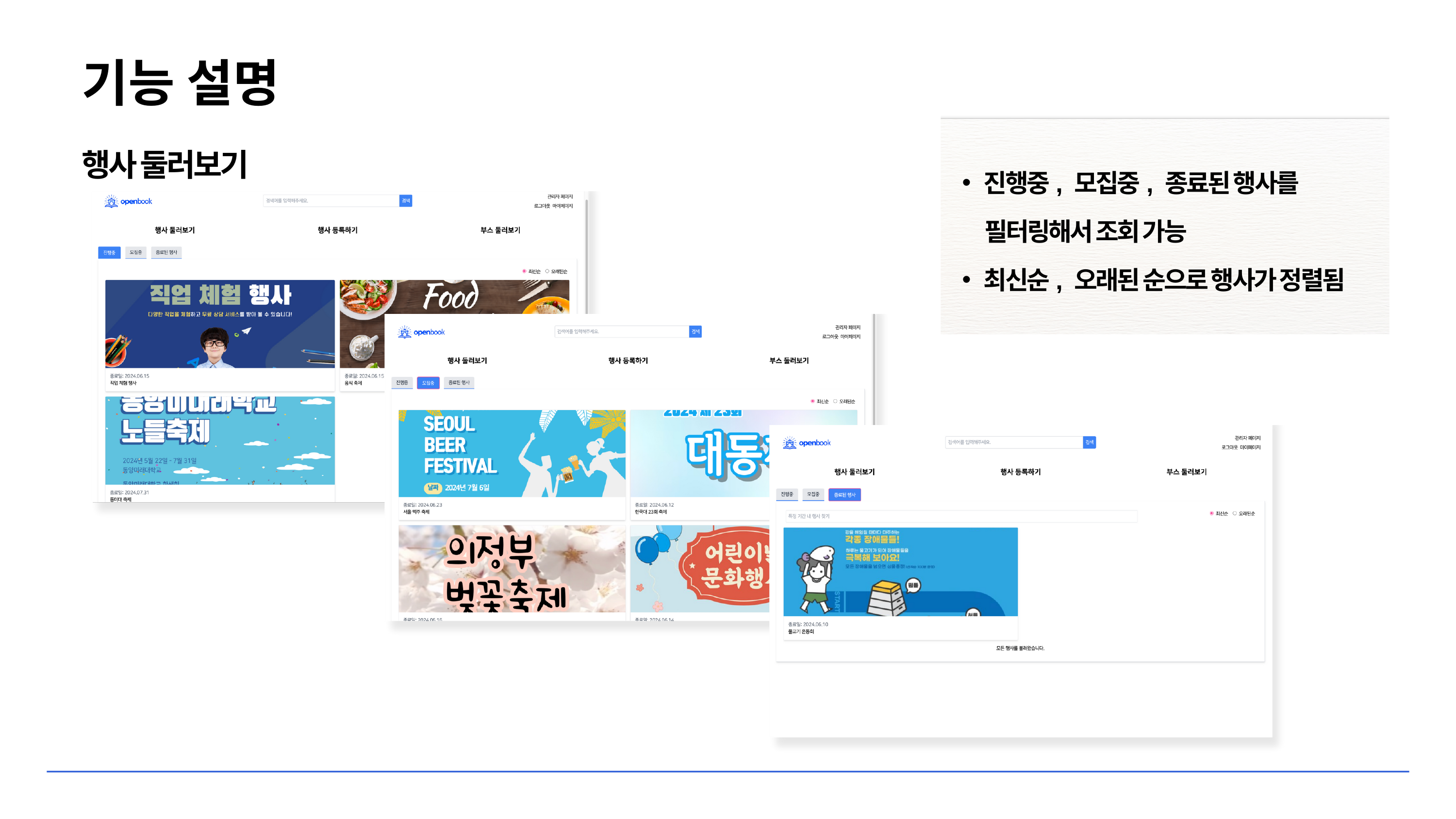

기능 설명
행사 둘러보기
진행중, 모집중, 종료된 행사를
         필터링해서 조회 가능
최신순, 오래된 순으로 행사가 정렬됨